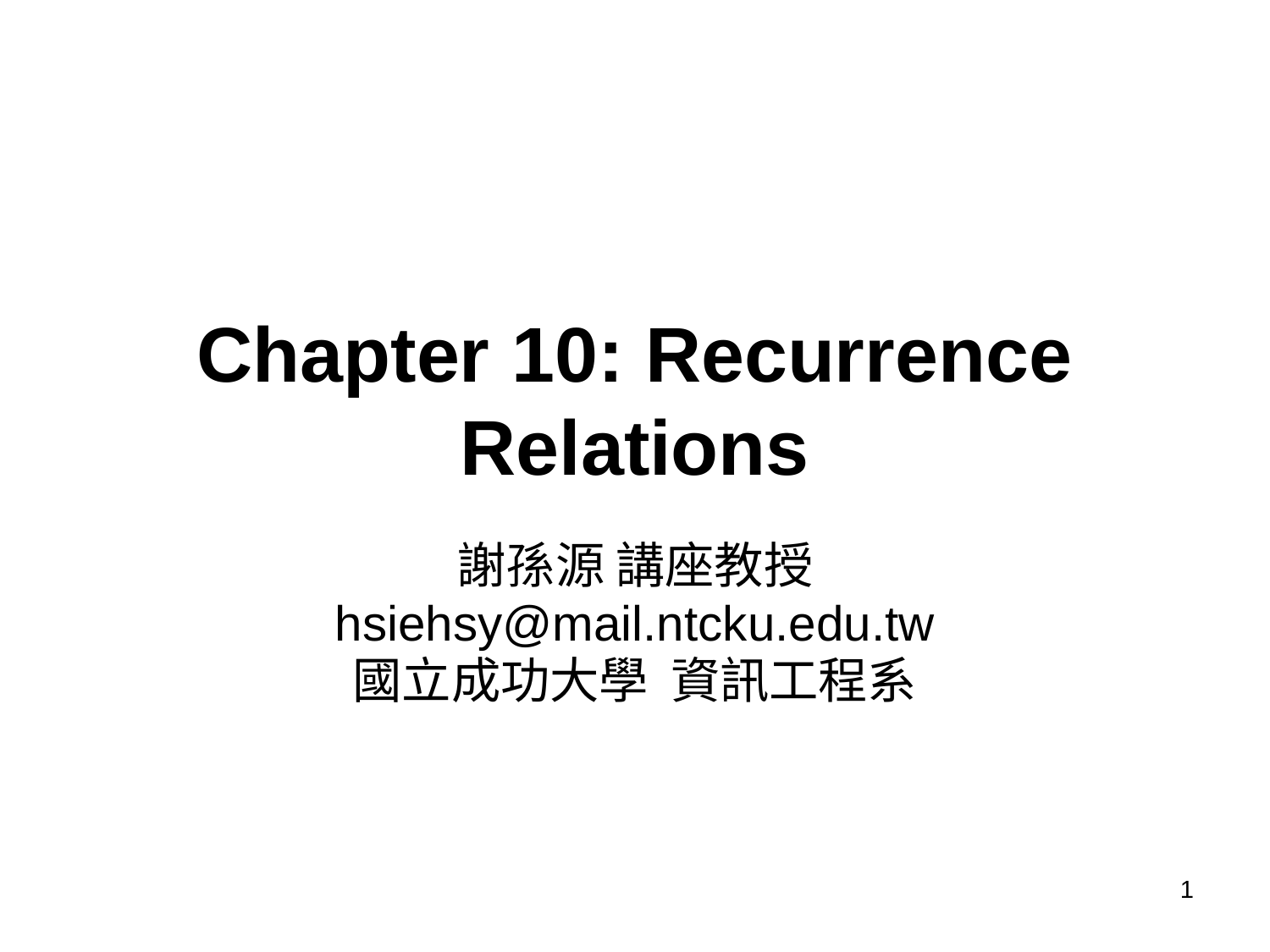

# Chapter 10: Recurrence Relations
謝孫源 講座教授
hsiehsy@mail.ntcku.edu.tw
國立成功大學  資訊工程系
1